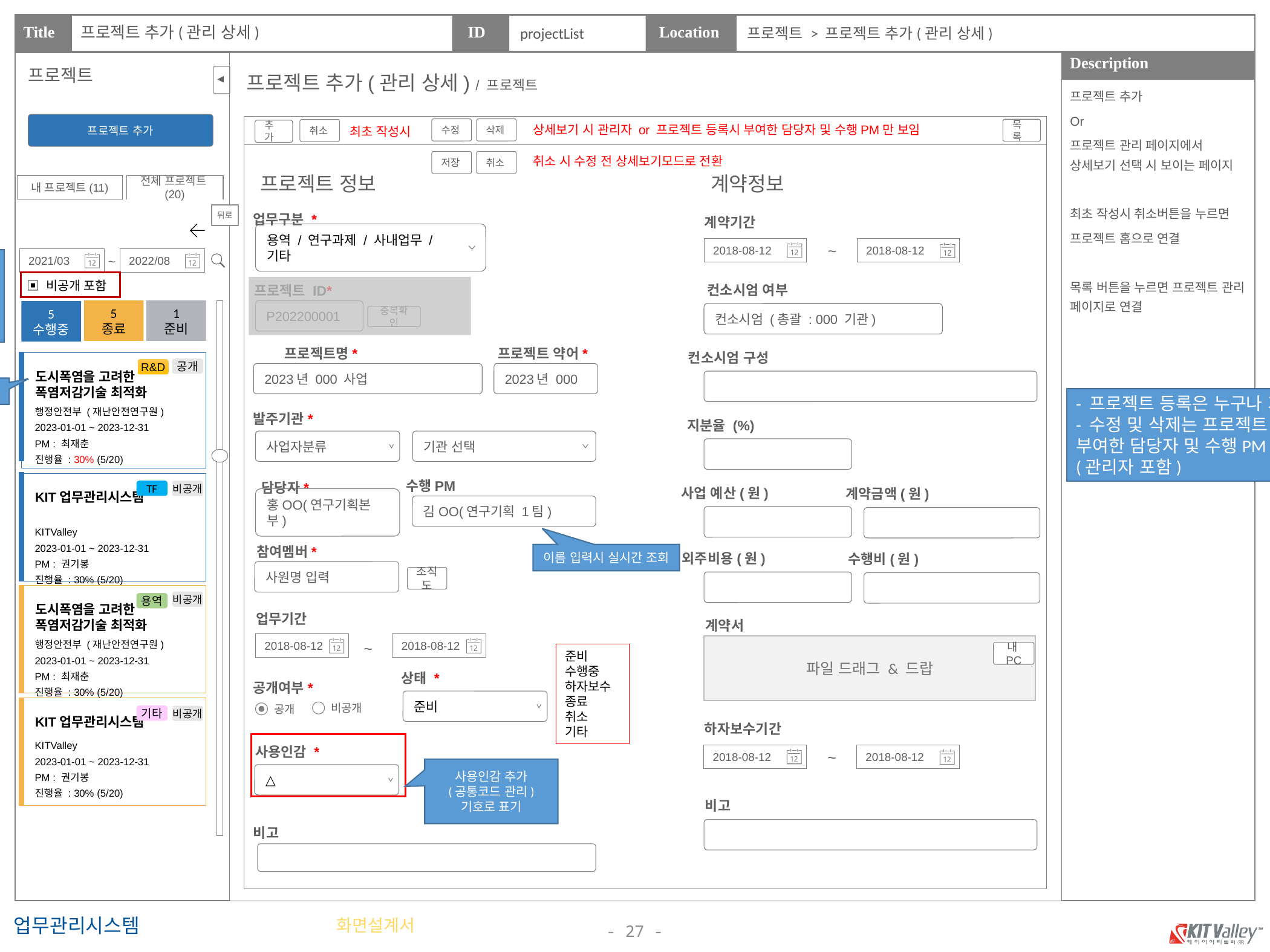

프로젝트 추가(관리 상세)
projectList
프로젝트 > 프로젝트 추가(관리 상세)
프로젝트
프로젝트 추가(관리 상세) / 프로젝트
프로젝트 추가
Or
프로젝트 관리 페이지에서 상세보기 선택 시 보이는 페이지

최초 작성시 취소버튼을 누르면
프로젝트 홈으로 연결

목록 버튼을 누르면 프로젝트 관리 페이지로 연결
프로젝트 추가

상세보기 시 관리자 or 프로젝트 등록시 부여한 담당자 및 수행PM만 보임
수정
삭제
목록
취소
추가
최초 작성시
취소 시 수정 전 상세보기모드로 전환
저장
취소
프로젝트 정보
계약정보
전체 프로젝트(20)
내 프로젝트(11)
뒤로
업무구분 *
계약기간

용역 / 연구과제 / 사내업무 / 기타

~
2018-08-12

2018-08-12

~
2021/03

2022/08

- “비공개 포함“ 버튼은 관리자 및 부서장 등급만 표출되며 비공개 조회 가능
- 일반은 공개만 표출

▣ 비공개 포함

컨소시엄 여부
컨소시엄 (총괄 : 000 기관)
프로젝트 ID*
P202200001
5
종료
1
준비

5
수행중
중복확인
프로젝트명*
2023년 000 사업
프로젝트 약어*
2023년 000
컨소시엄 구성

공개
R&D
도시폭염을 고려한
폭염저감기술 최적화
프로젝트 약어 표기
- 프로젝트 등록은 누구나 가능
- 수정 및 삭제는 프로젝트 등록시 부여한 담당자 및 수행PM만 가능(관리자 포함)
행정안전부 (재난안전연구원)
2023-01-01 ~ 2023-12-31
PM : 최재춘
진행율 : 30% (5/20)
발주기관*
지분율 (%)

기관 선택

사업자분류

수행PM
김OO(연구기획 1팀)
담당자*
홍OO(연구기획본부)
사업 예산(원)

TF
비공개
계약금액(원)

KIT업무관리시스템
KITValley
2023-01-01 ~ 2023-12-31
PM : 권기봉
진행율 : 30% (5/20)
참여멤버*
사원명 입력
이름 입력시 실시간 조회
외주비용(원)

수행비(원)

조직도

비공개
용역
도시폭염을 고려한
폭염저감기술 최적화
업무기간
계약서
2018-08-12

2018-08-12

행정안전부 (재난안전연구원)
2023-01-01 ~ 2023-12-31
PM : 최재춘
진행율 : 30% (5/20)
~
파일 드래그 & 드랍
내PC
준비
수행중
하자보수
종료
취소
기타
상태 *
공개여부*
준비

비공개

공개

기타
비공개
KIT업무관리시스템
하자보수기간

KITValley
2023-01-01 ~ 2023-12-31
PM : 권기봉
진행율 : 30% (5/20)
사용인감 *
~
2018-08-12

2018-08-12

사용인감 추가
(공통코드 관리)
기호로 표기
△

비고

비고